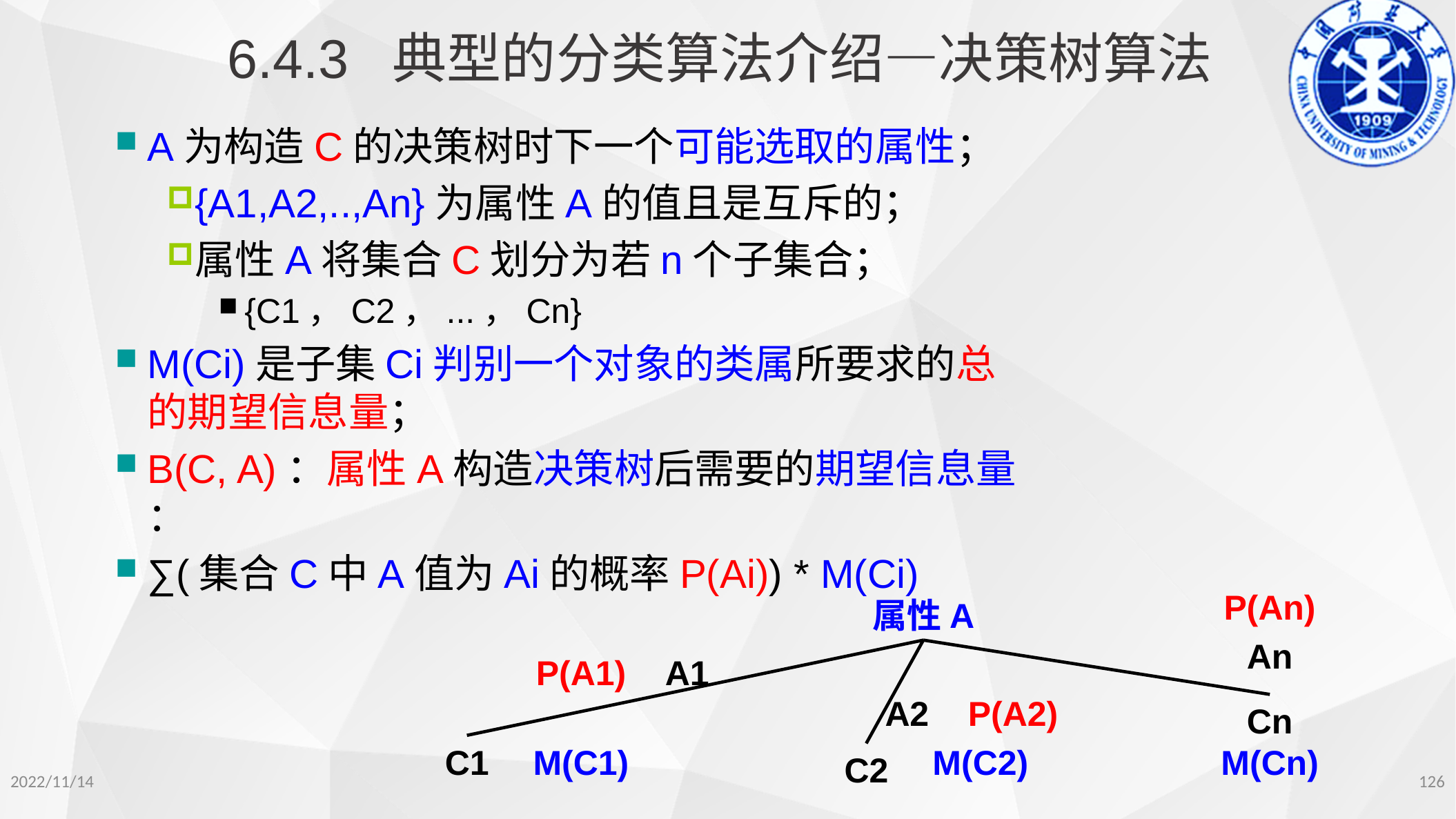

6.4.3  典型的分类算法介绍—决策树算法
A为构造C的决策树时下一个可能选取的属性；
{A1,A2,..,An}为属性A的值且是互斥的；
属性A将集合C划分为若n个子集合；
{C1，C2，...，Cn}
M(Ci)是子集Ci判别一个对象的类属所要求的总的期望信息量；
B(C, A)：属性A构造决策树后需要的期望信息量 ：
∑(集合C中A值为Ai的概率P(Ai)) * M(Ci)
P(An)
属性A
An
P(A1)
A1
A2
P(A2)
Cn
C1
M(C1)
M(C2)
M(Cn)
C2
126
2022/11/14